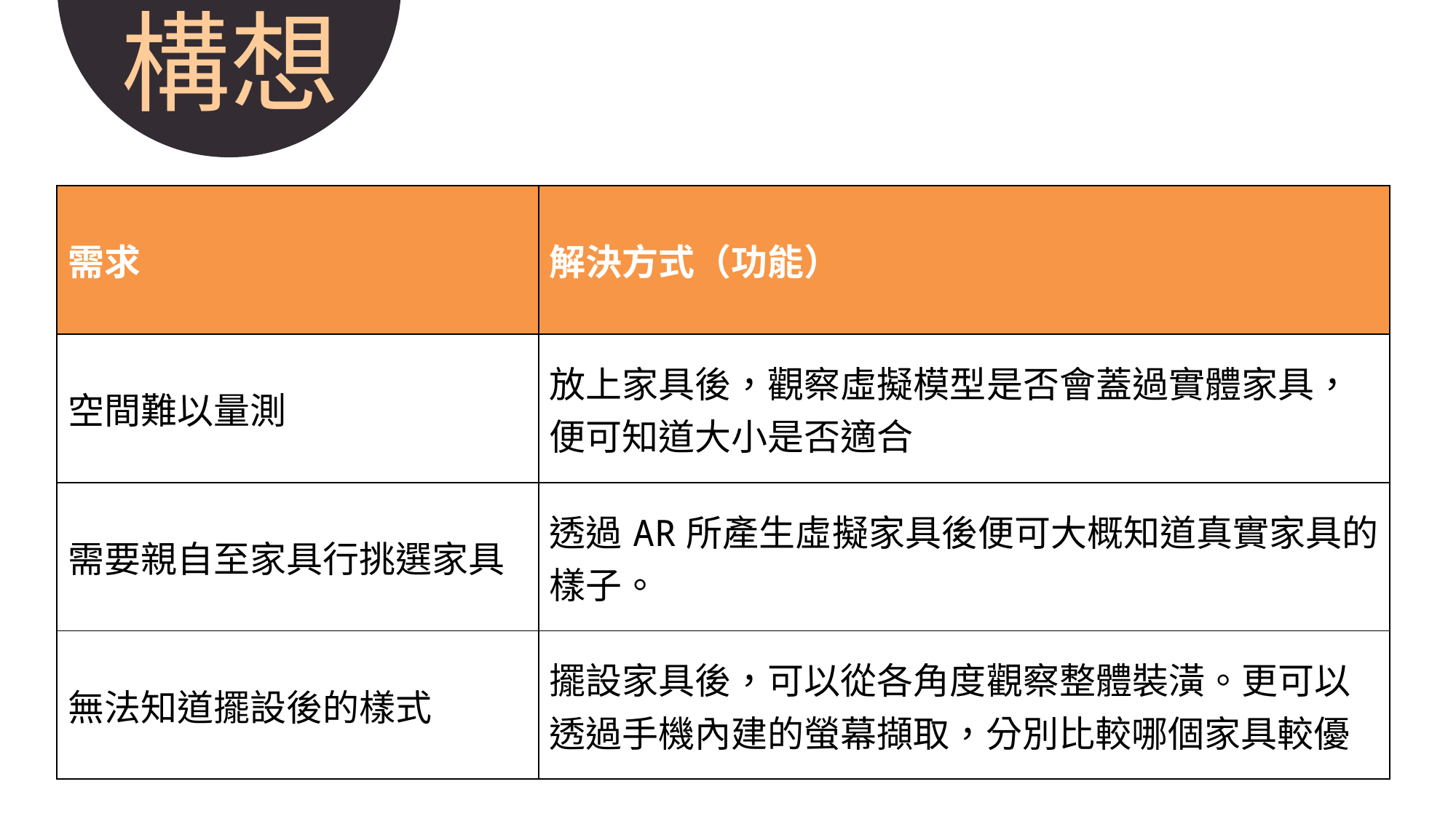

構想
| 需求 | 解決方式（功能） |
| --- | --- |
| 空間難以量測 | 放上家具後，觀察虛擬模型是否會蓋過實體家具，便可知道大小是否適合 |
| 需要親自至家具行挑選家具 | 透過AR所產生虛擬家具後便可大概知道真實家具的樣子。 |
| 無法知道擺設後的樣式 | 擺設家具後，可以從各角度觀察整體裝潢。更可以透過手機內建的螢幕擷取，分別比較哪個家具較優 |